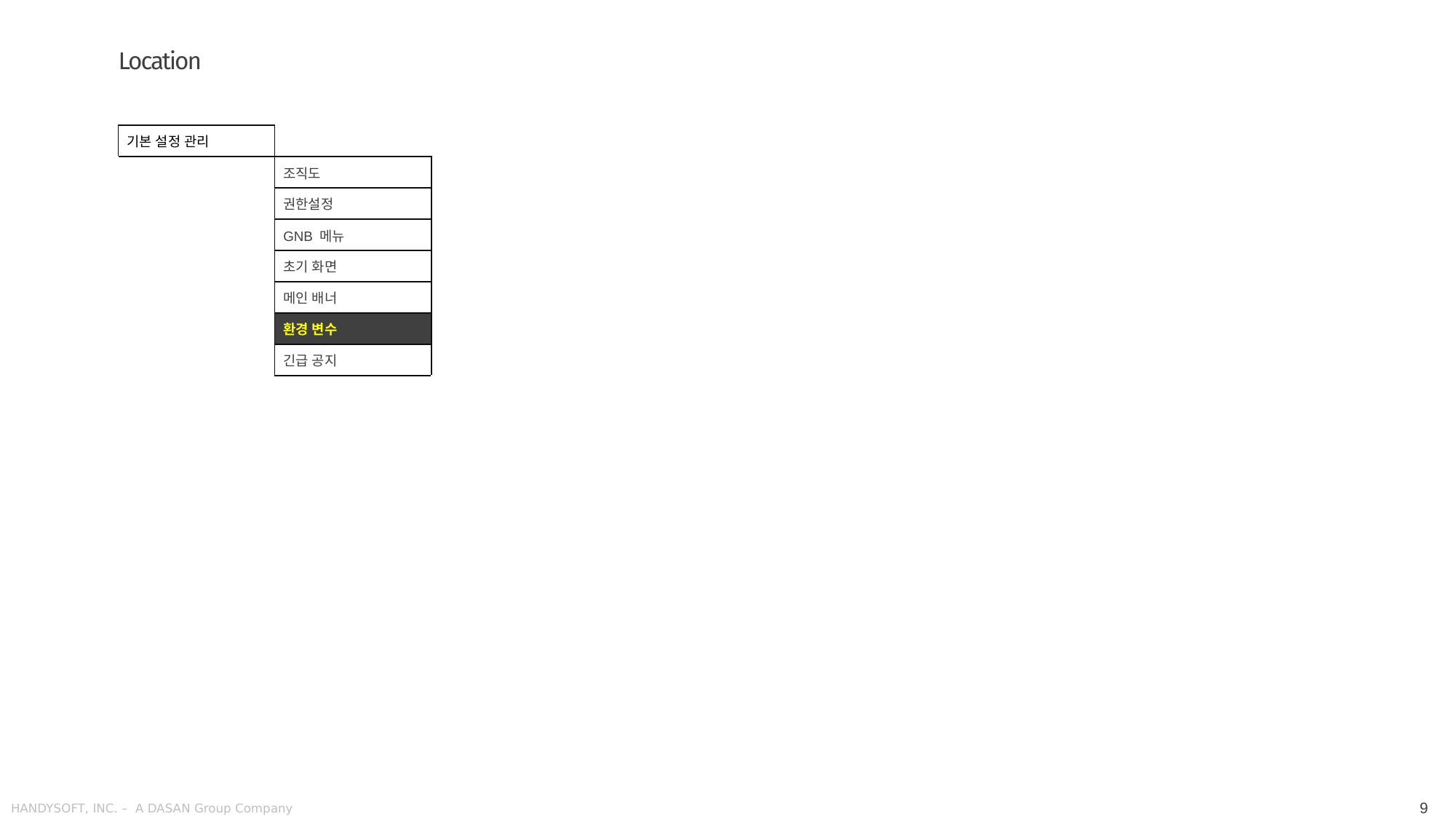

Location
| 기본 설정 관리 |  |  |  |  |
| --- | --- | --- | --- | --- |
|  | 조직도 |  |  |  |
|  | 권한설정 |  |  |  |
|  | GNB 메뉴 |  |  |  |
|  | 초기 화면 |  |  |  |
|  | 메인 배너 |  |  |  |
|  | 환경 변수 |  |  |  |
|  | 긴급 공지 |  |  |  |